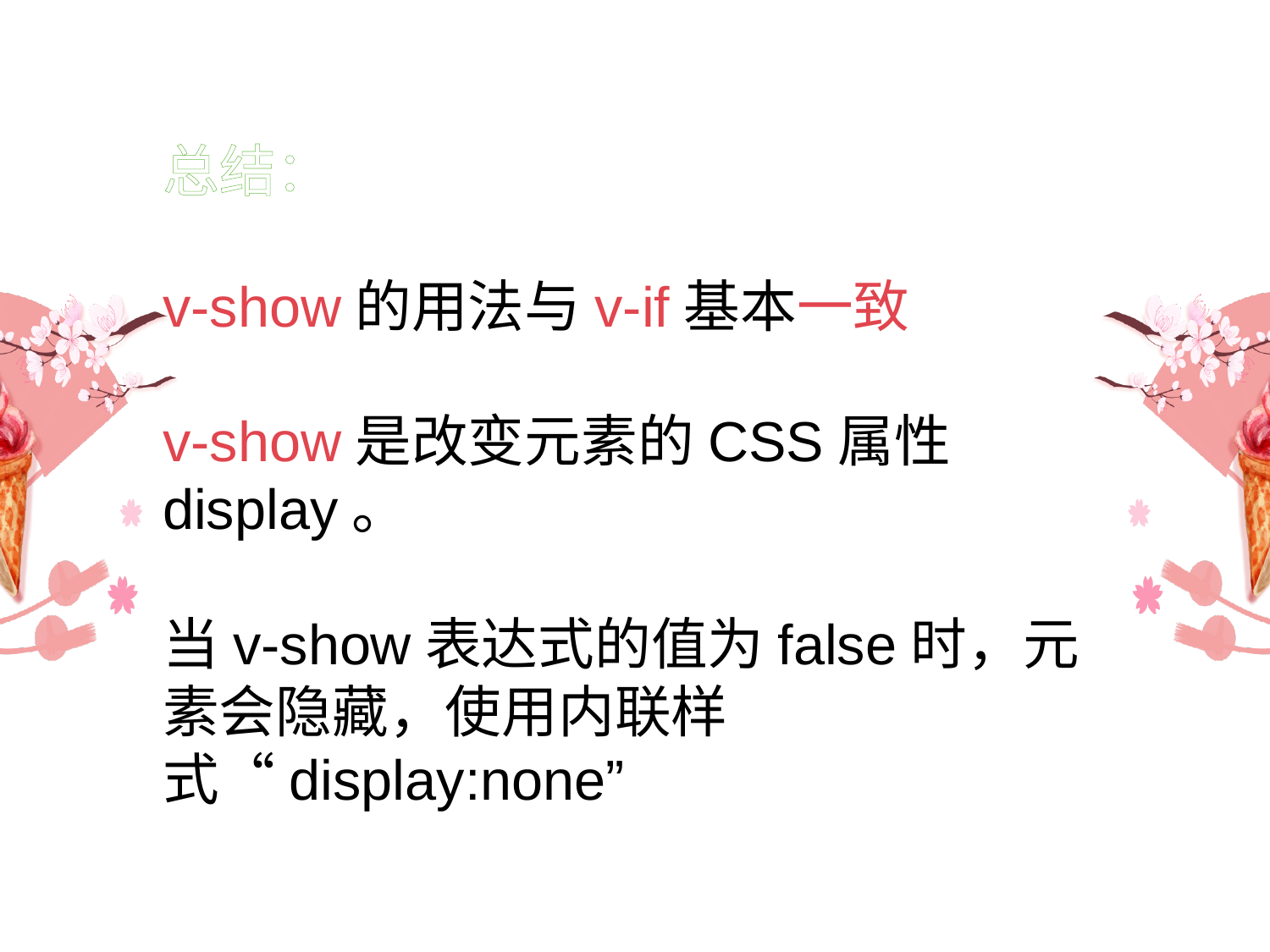

总结：

v-show的用法与v-if基本一致

v-show是改变元素的CSS属性display。

当v-show表达式的值为false时，元素会隐藏，使用内联样式“display:none”